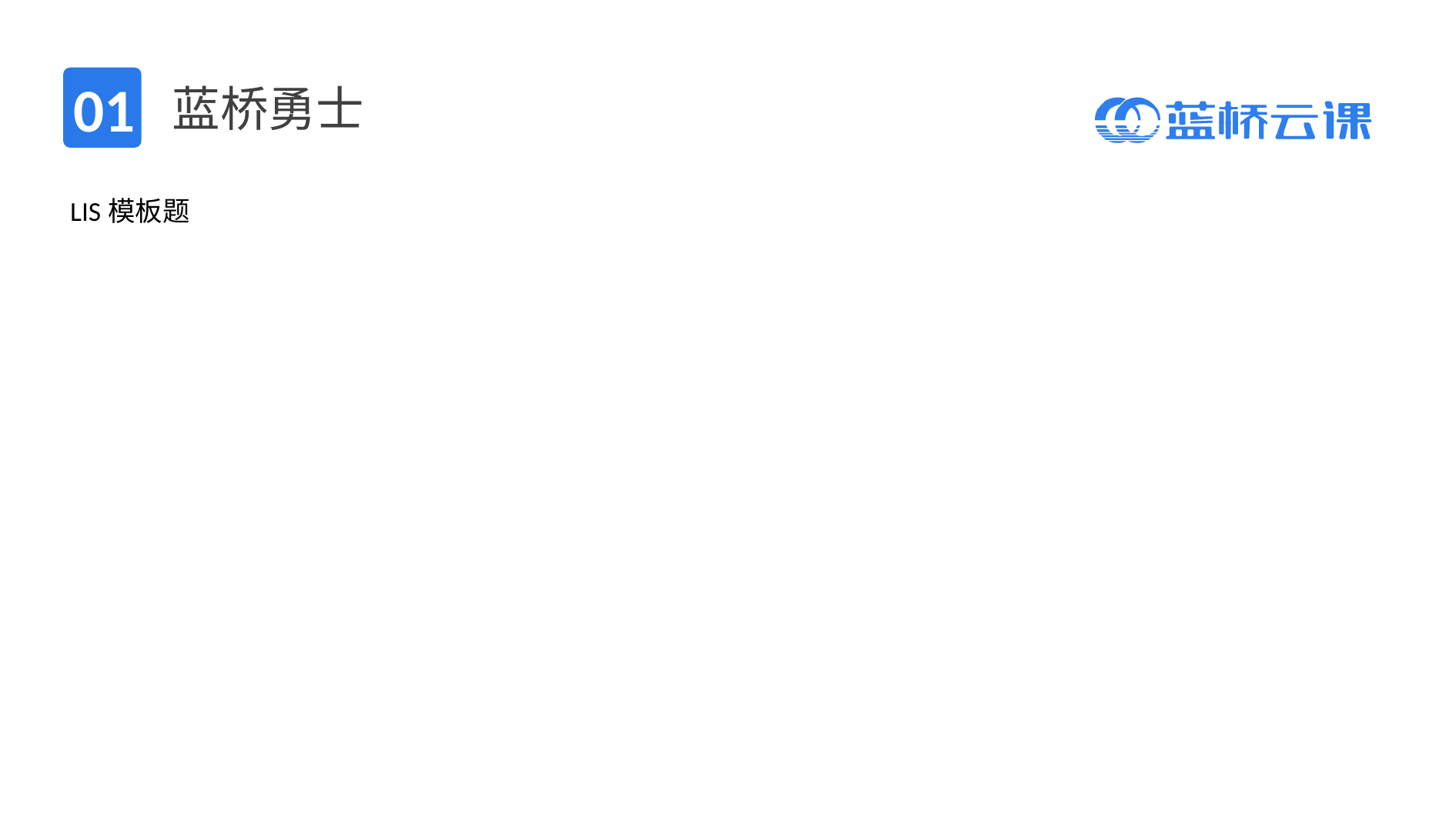

# 蓝桥勇士
01

LIS模板题
|  |
| --- |